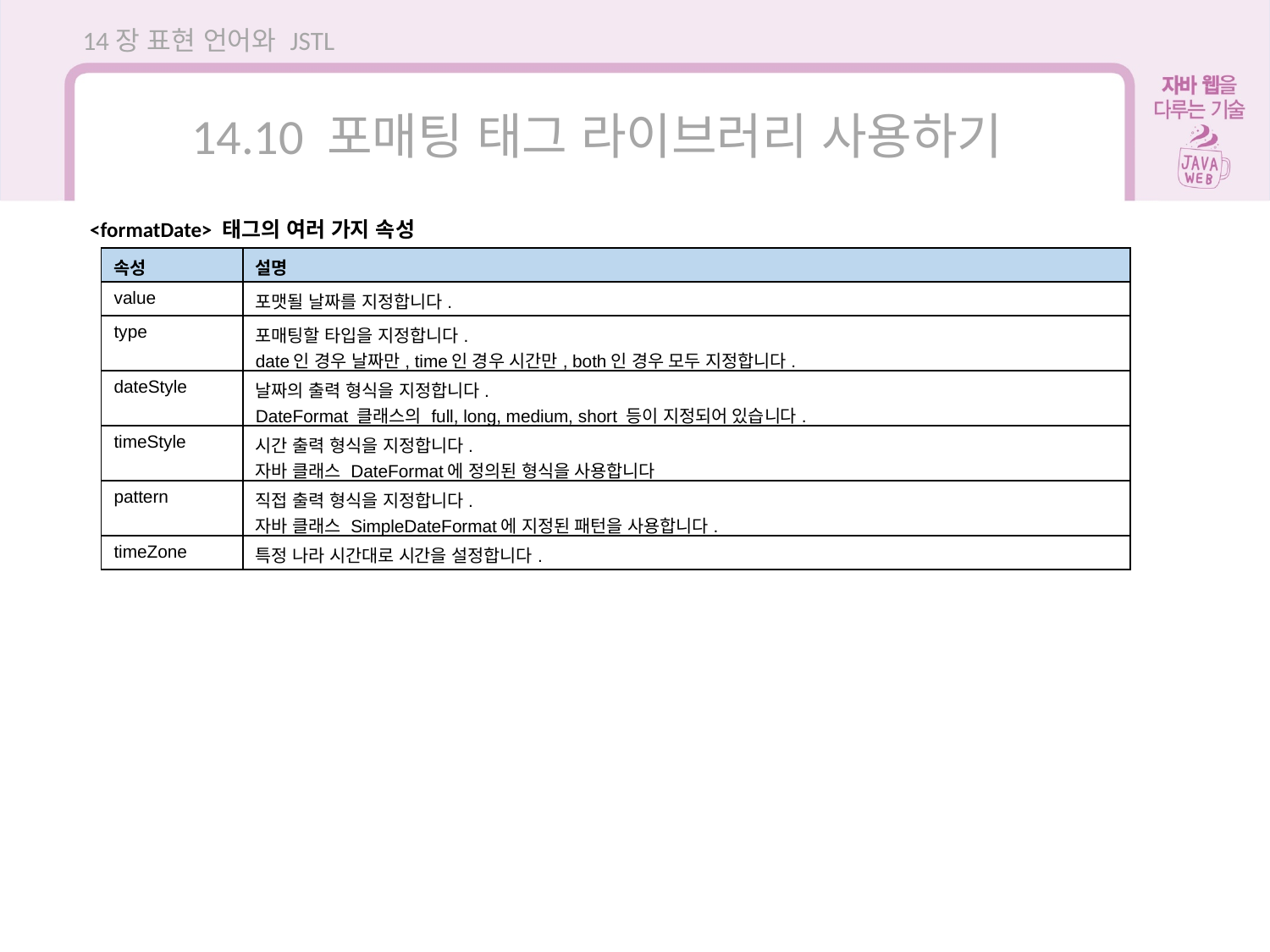

14장 표현 언어와 JSTL
14.10 포매팅 태그 라이브러리 사용하기
<formatDate> 태그의 여러 가지 속성
| 속성 | 설명 |
| --- | --- |
| value | 포맷될 날짜를 지정합니다. |
| type | 포매팅할 타입을 지정합니다. date인 경우 날짜만, time인 경우 시간만, both인 경우 모두 지정합니다. |
| dateStyle | 날짜의 출력 형식을 지정합니다. DateFormat 클래스의 full, long, medium, short 등이 지정되어 있습니다. |
| timeStyle | 시간 출력 형식을 지정합니다. 자바 클래스 DateFormat에 정의된 형식을 사용합니다 |
| pattern | 직접 출력 형식을 지정합니다. 자바 클래스 SimpleDateFormat에 지정된 패턴을 사용합니다. |
| timeZone | 특정 나라 시간대로 시간을 설정합니다. |